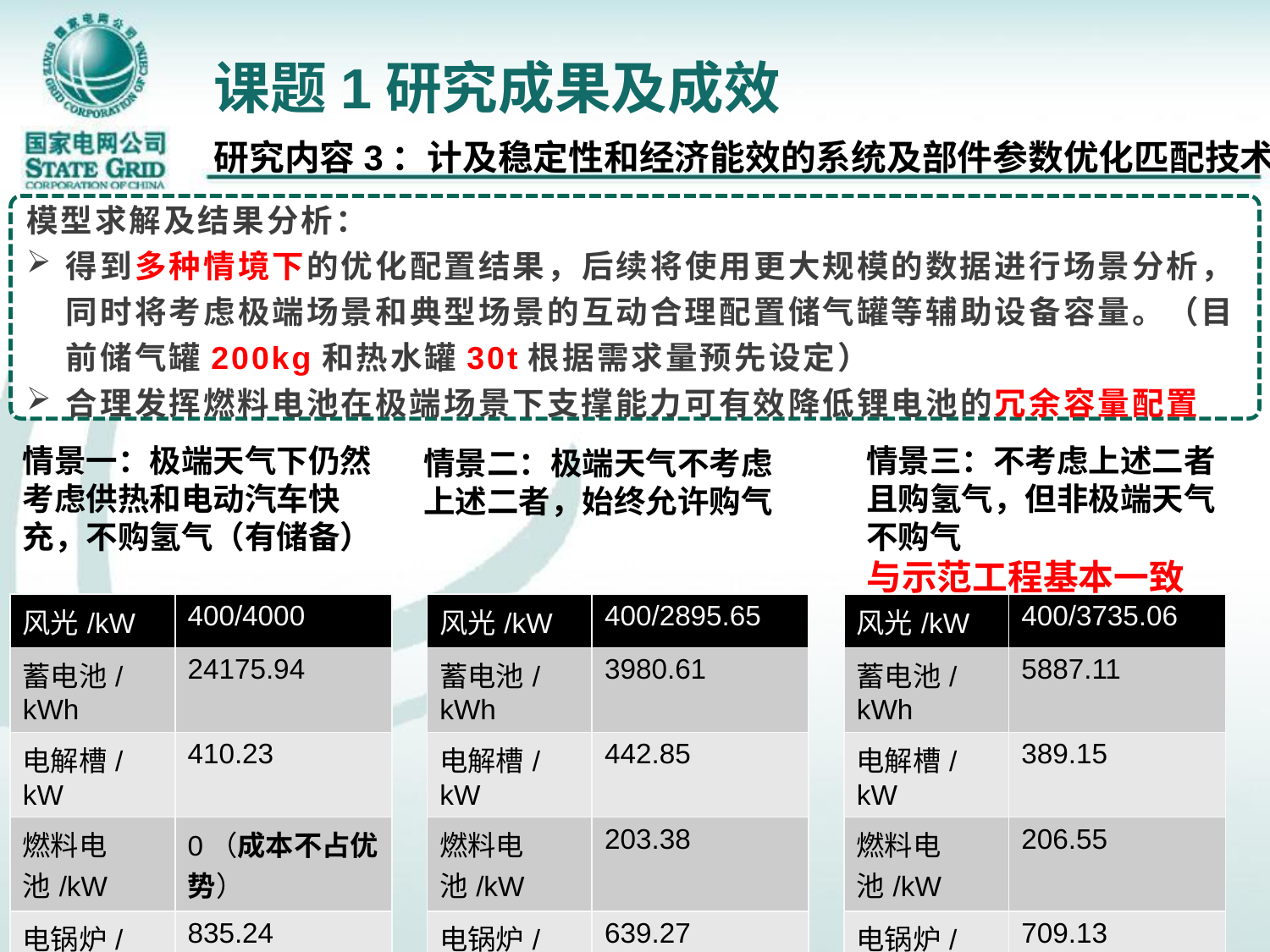

# 课题1研究成果及成效
研究内容3：计及稳定性和经济能效的系统及部件参数优化匹配技术
模型求解及结果分析：
得到多种情境下的优化配置结果，后续将使用更大规模的数据进行场景分析，同时将考虑极端场景和典型场景的互动合理配置储气罐等辅助设备容量。（目前储气罐200kg和热水罐30t根据需求量预先设定）
合理发挥燃料电池在极端场景下支撑能力可有效降低锂电池的冗余容量配置
情景一：极端天气下仍然考虑供热和电动汽车快充，不购氢气（有储备）
情景三：不考虑上述二者且购氢气，但非极端天气不购气
与示范工程基本一致
情景二：极端天气不考虑上述二者，始终允许购气
| 风光/kW | 400/4000 |
| --- | --- |
| 蓄电池/kWh | 24175.94 |
| 电解槽/kW | 410.23 |
| 燃料电池/kW | 0（成本不占优势） |
| 电锅炉/kW | 835.24 |
| 风光/kW | 400/2895.65 |
| --- | --- |
| 蓄电池/kWh | 3980.61 |
| 电解槽/kW | 442.85 |
| 燃料电池/kW | 203.38 |
| 电锅炉/kW | 639.27 |
| 风光/kW | 400/3735.06 |
| --- | --- |
| 蓄电池/kWh | 5887.11 |
| 电解槽/kW | 389.15 |
| 燃料电池/kW | 206.55 |
| 电锅炉/kW | 709.13 |